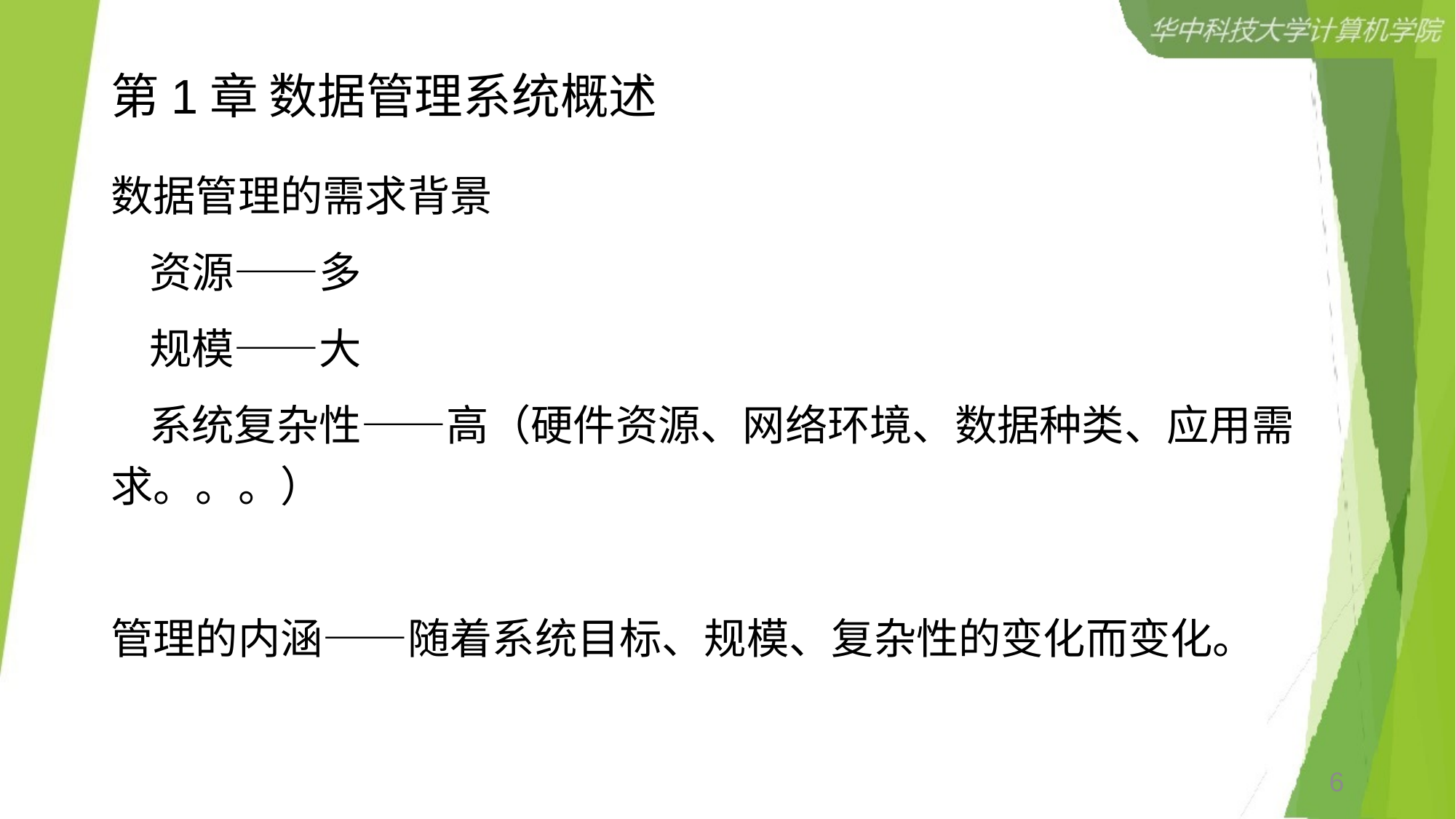

# 第1章 数据管理系统概述
数据管理的需求背景
   资源——多
   规模——大
   系统复杂性——高（硬件资源、网络环境、数据种类、应用需求。。。）

管理的内涵——随着系统目标、规模、复杂性的变化而变化。
6